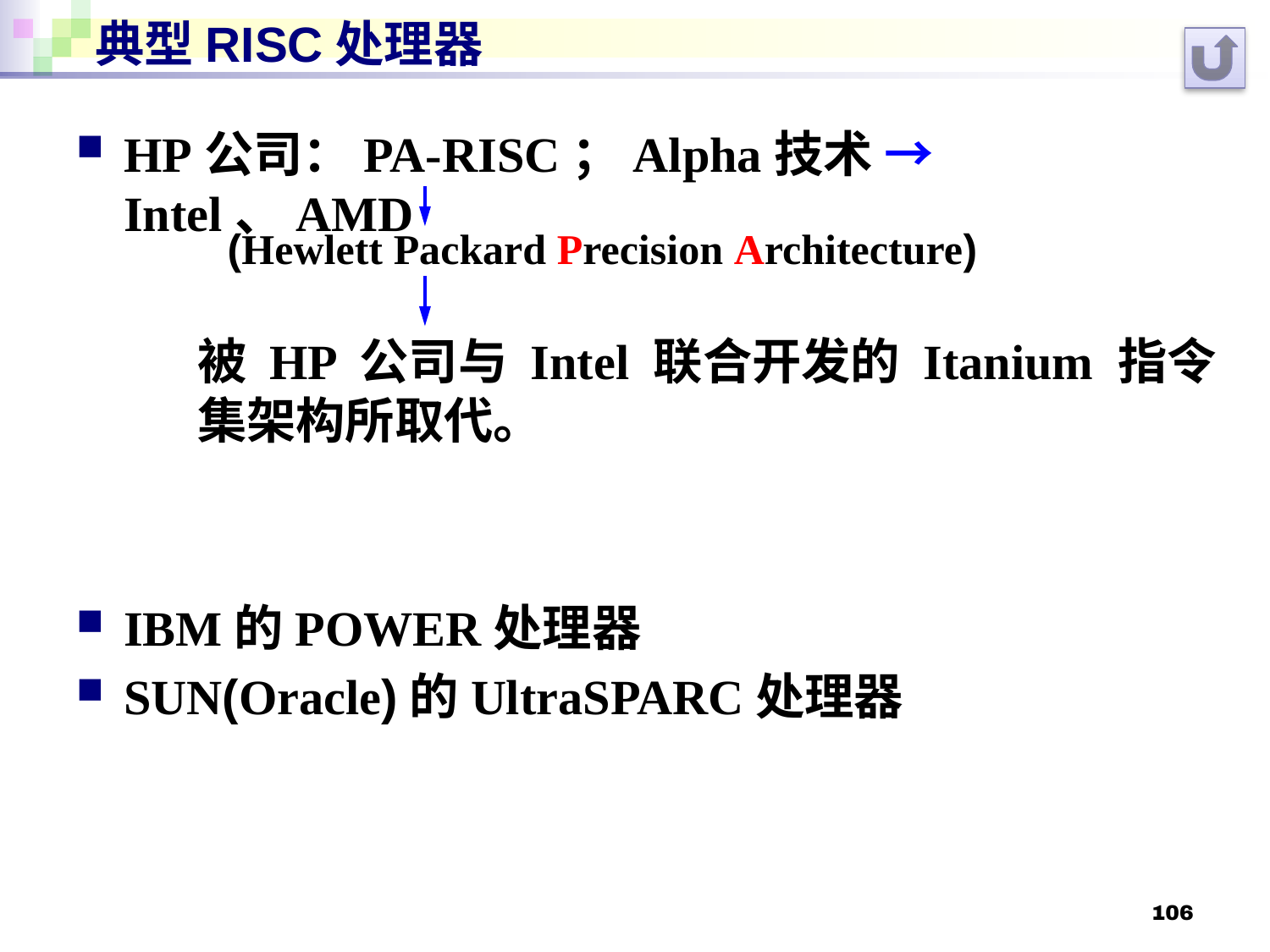

# 典型RISC处理器

HP公司：PA-RISC；Alpha技术 → Intel、AMD

IBM的POWER处理器
SUN(Oracle)的UltraSPARC处理器
(Hewlett Packard Precision Architecture)
被 HP 公司与 Intel 联合开发的 Itanium 指令集架构所取代。
106